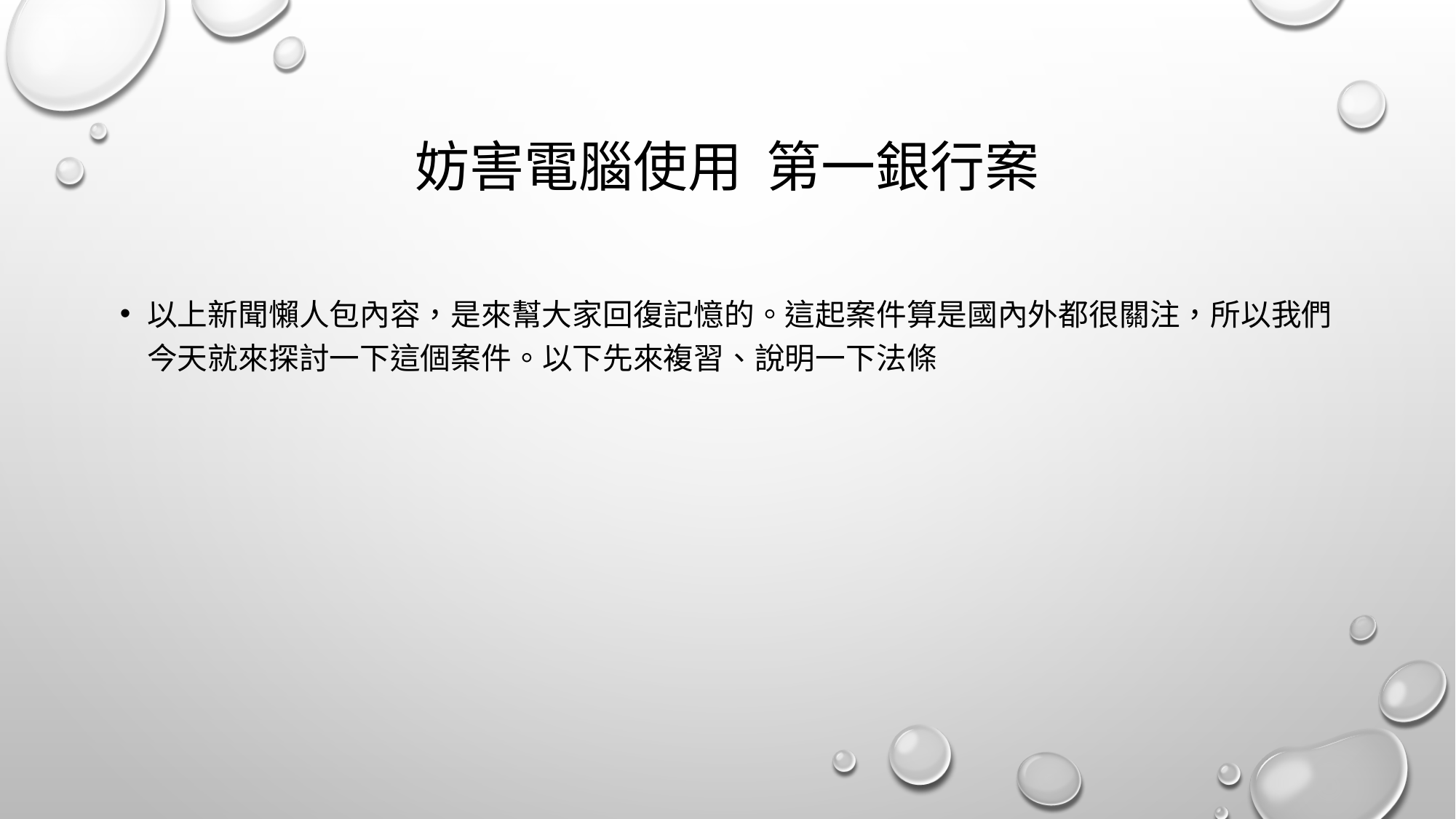

# 妨害電腦使用  第一銀行案
以上新聞懶人包內容，是來幫大家回復記憶的。這起案件算是國內外都很關注，所以我們今天就來探討一下這個案件。以下先來複習、說明一下法條